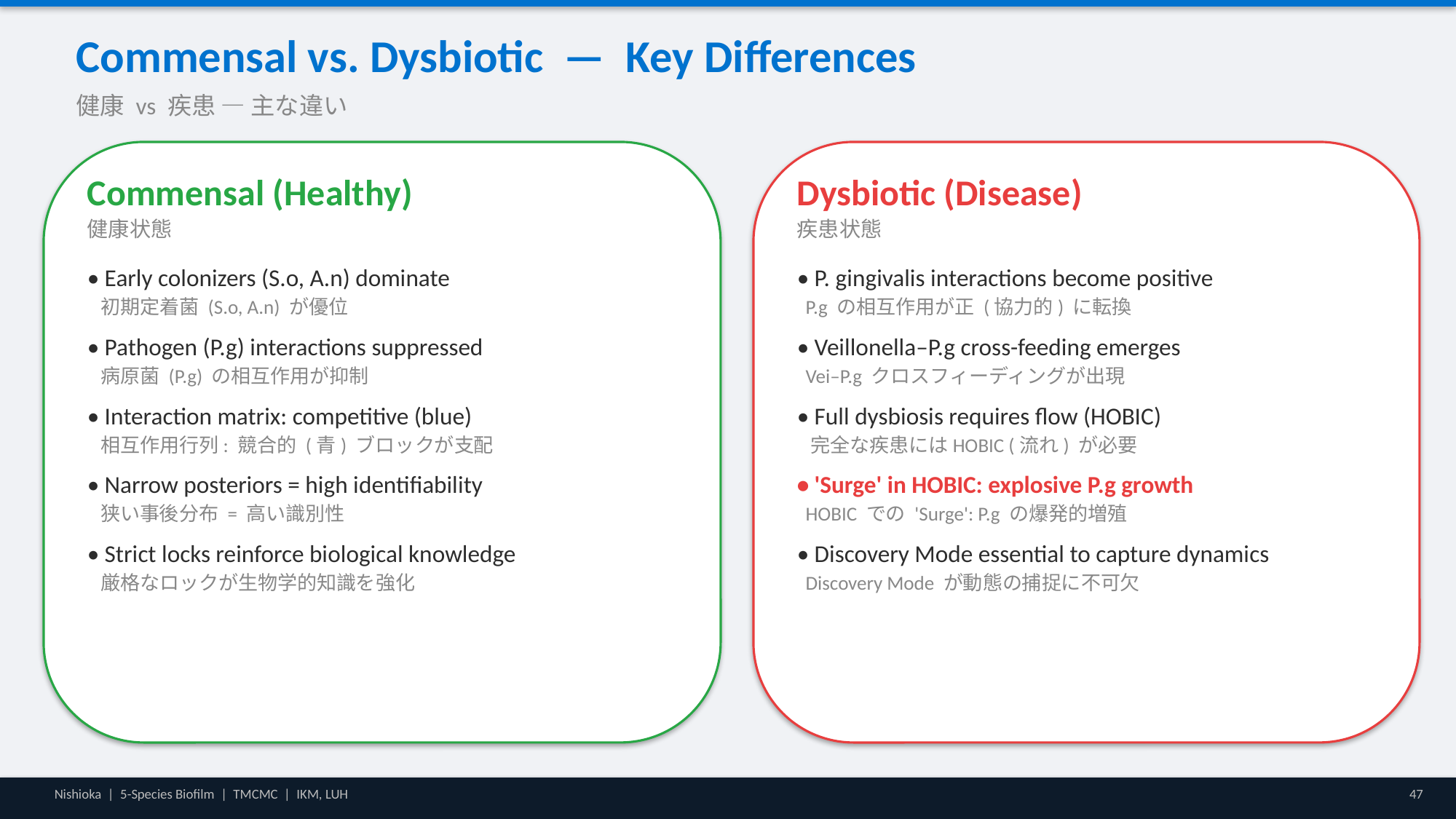

Commensal vs. Dysbiotic  —  Key Differences
健康 vs 疾患 — 主な違い

Commensal (Healthy)
健康状態

• Early colonizers (S.o, A.n) dominate
  初期定着菌 (S.o, A.n) が優位

• Pathogen (P.g) interactions suppressed
  病原菌 (P.g) の相互作用が抑制

• Interaction matrix: competitive (blue)
  相互作用行列: 競合的 (青) ブロックが支配

• Narrow posteriors = high identifiability
  狭い事後分布 = 高い識別性

• Strict locks reinforce biological knowledge
  厳格なロックが生物学的知識を強化
Dysbiotic (Disease)
疾患状態

• P. gingivalis interactions become positive
  P.g の相互作用が正 (協力的) に転換

• Veillonella–P.g cross-feeding emerges
  Vei–P.g クロスフィーディングが出現

• Full dysbiosis requires flow (HOBIC)
  完全な疾患にはHOBIC (流れ) が必要

• 'Surge' in HOBIC: explosive P.g growth
  HOBIC での 'Surge': P.g の爆発的増殖

• Discovery Mode essential to capture dynamics
  Discovery Mode が動態の捕捉に不可欠

Nishioka  |  5-Species Biofilm  |  TMCMC  |  IKM, LUH
47